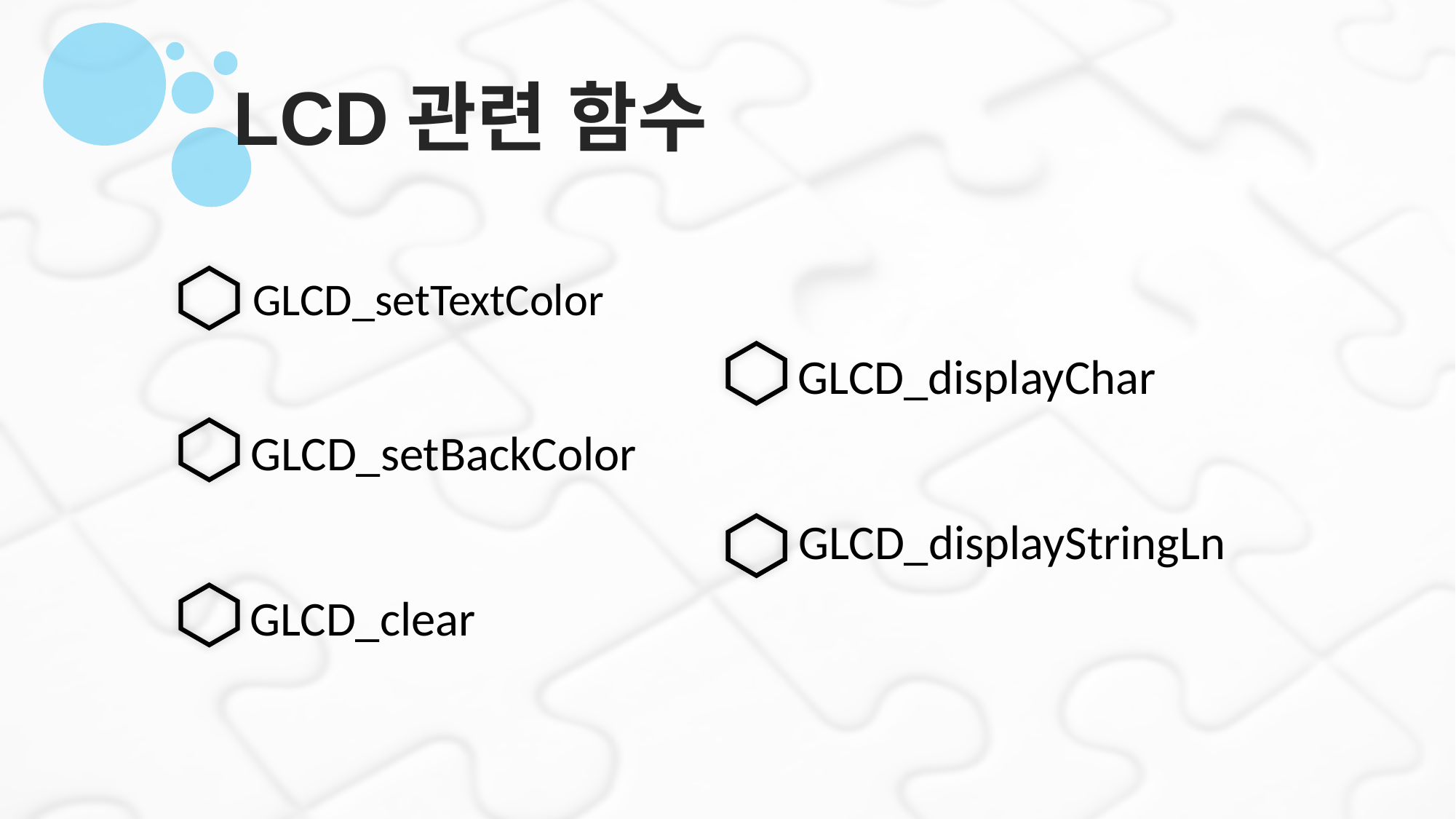

LCD관련 함수

GLCD_setTextColor

GLCD_displayChar

GLCD_setBackColor

GLCD_displayStringLn

GLCD_clear